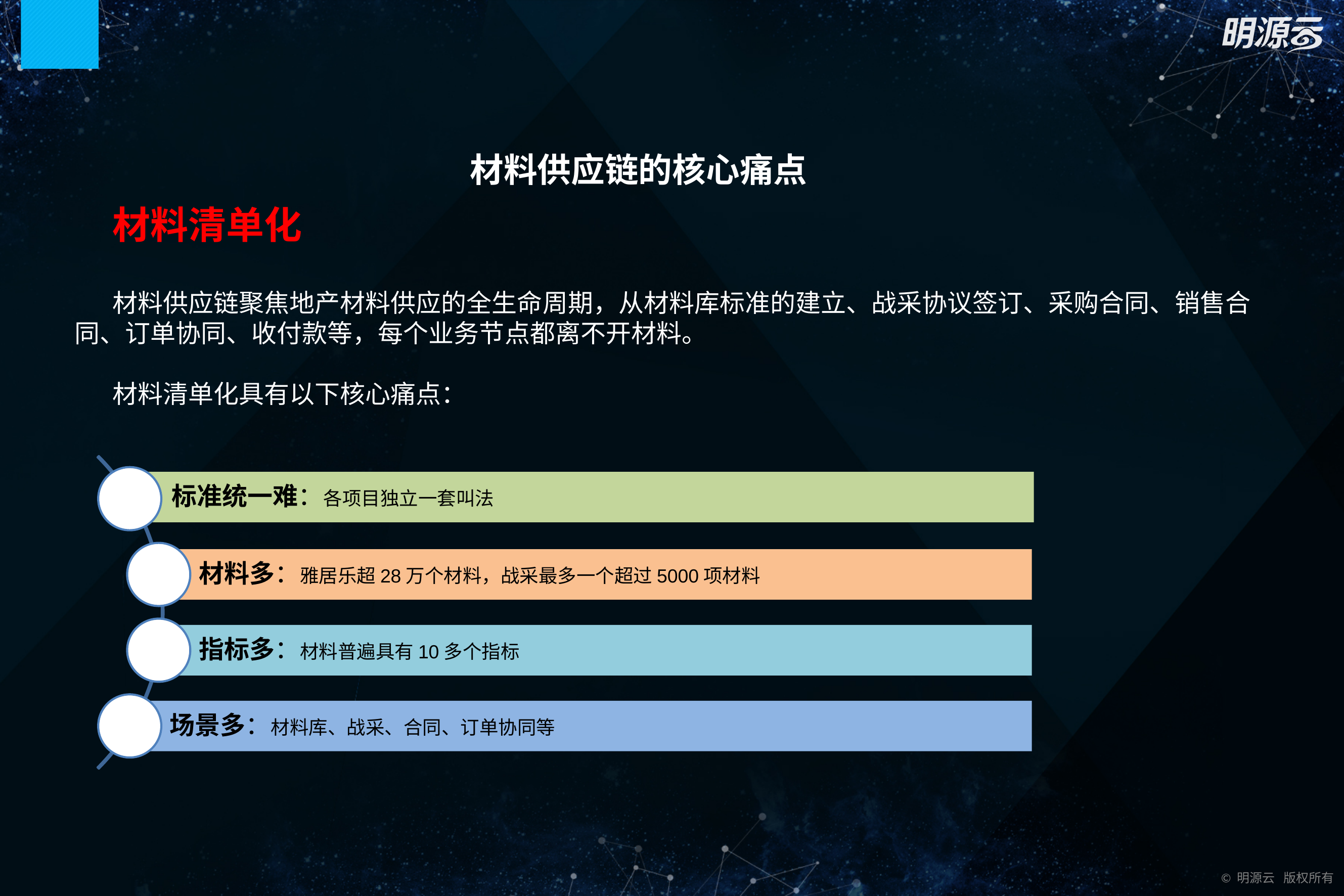

材料供应链的核心痛点
材料清单化

材料供应链聚焦地产材料供应的全生命周期，从材料库标准的建立、战采协议签订、采购合同、销售合同、订单协同、收付款等，每个业务节点都离不开材料。

材料清单化具有以下核心痛点：
标准统一难：各项目独立一套叫法
材料多：雅居乐超28万个材料，战采最多一个超过5000项材料
指标多：材料普遍具有10多个指标
场景多：材料库、战采、合同、订单协同等